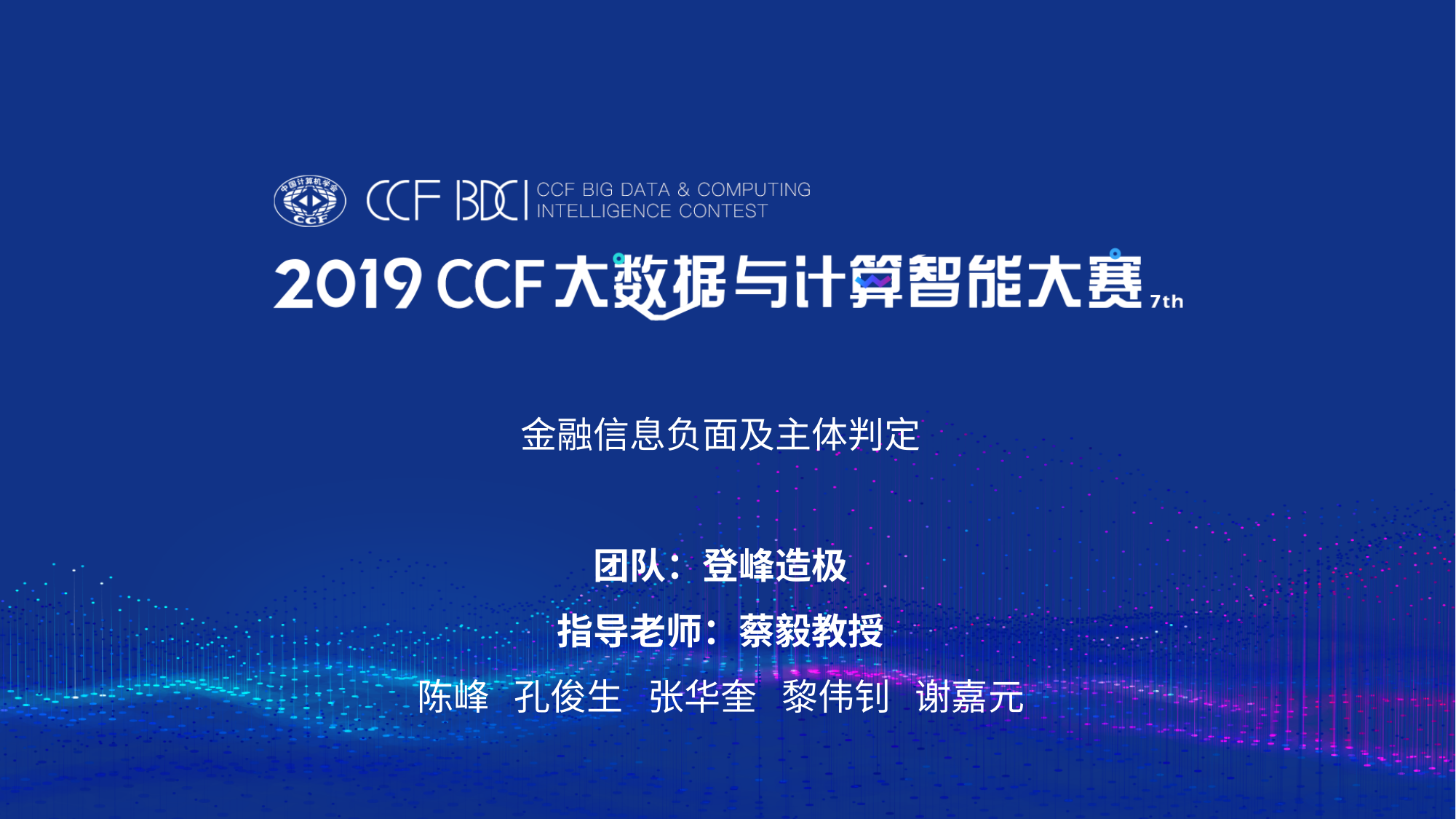

金融信息负面及主体判定

团队：登峰造极
指导老师：蔡毅教授
陈峰   孔俊生   张华奎   黎伟钊   谢嘉元